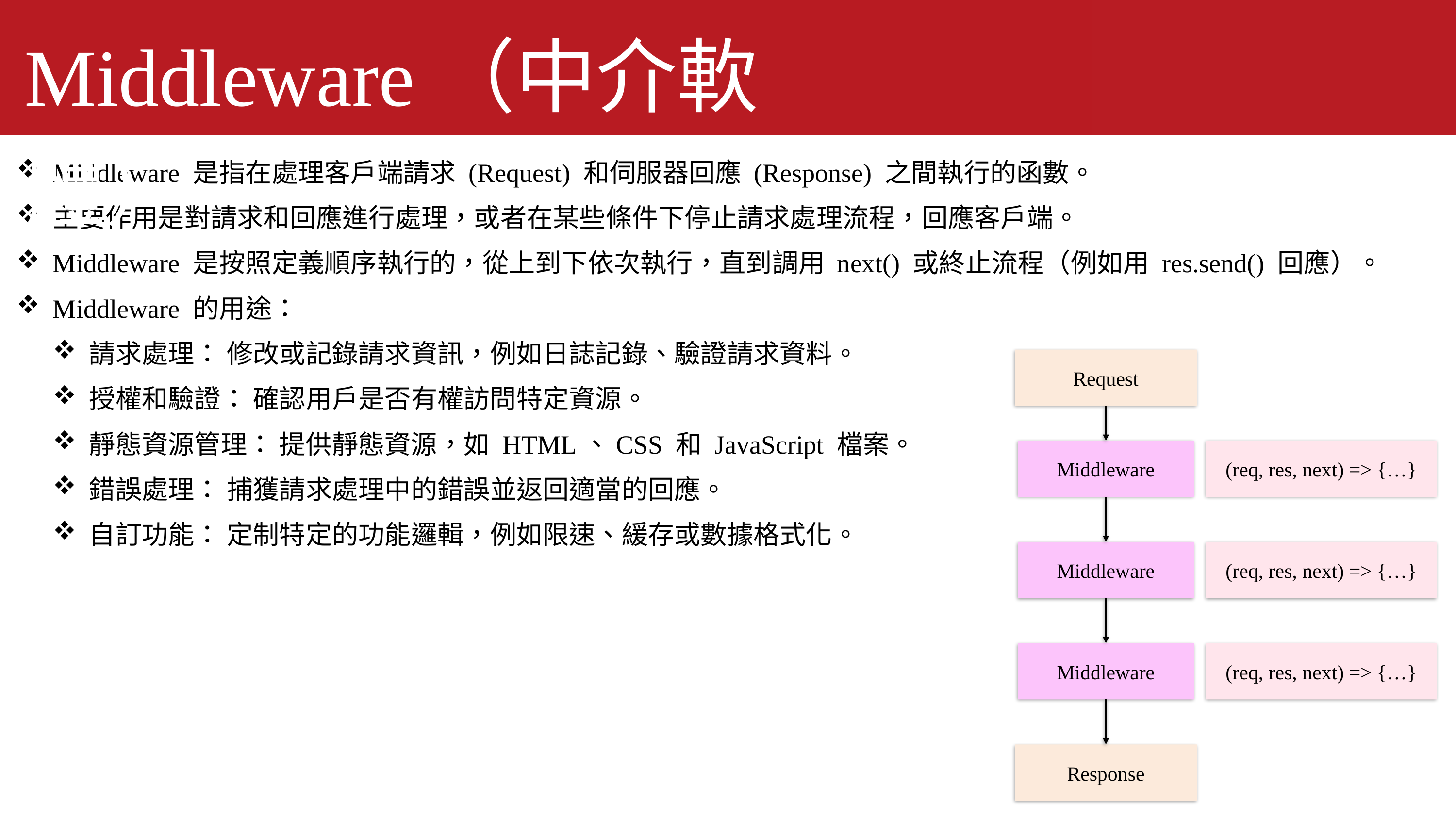

Middleware（中介軟體）
Middleware 是指在處理客戶端請求 (Request) 和伺服器回應 (Response) 之間執行的函數。
主要作用是對請求和回應進行處理，或者在某些條件下停止請求處理流程，回應客戶端。
Middleware 是按照定義順序執行的，從上到下依次執行，直到調用 next() 或終止流程（例如用 res.send() 回應）。
Middleware 的用途：
請求處理： 修改或記錄請求資訊，例如日誌記錄、驗證請求資料。
授權和驗證： 確認用戶是否有權訪問特定資源。
靜態資源管理： 提供靜態資源，如 HTML、CSS 和 JavaScript 檔案。
錯誤處理： 捕獲請求處理中的錯誤並返回適當的回應。
自訂功能： 定制特定的功能邏輯，例如限速、緩存或數據格式化。
Request
Middleware
(req, res, next) => {…}
Middleware
(req, res, next) => {…}
Middleware
(req, res, next) => {…}
Response